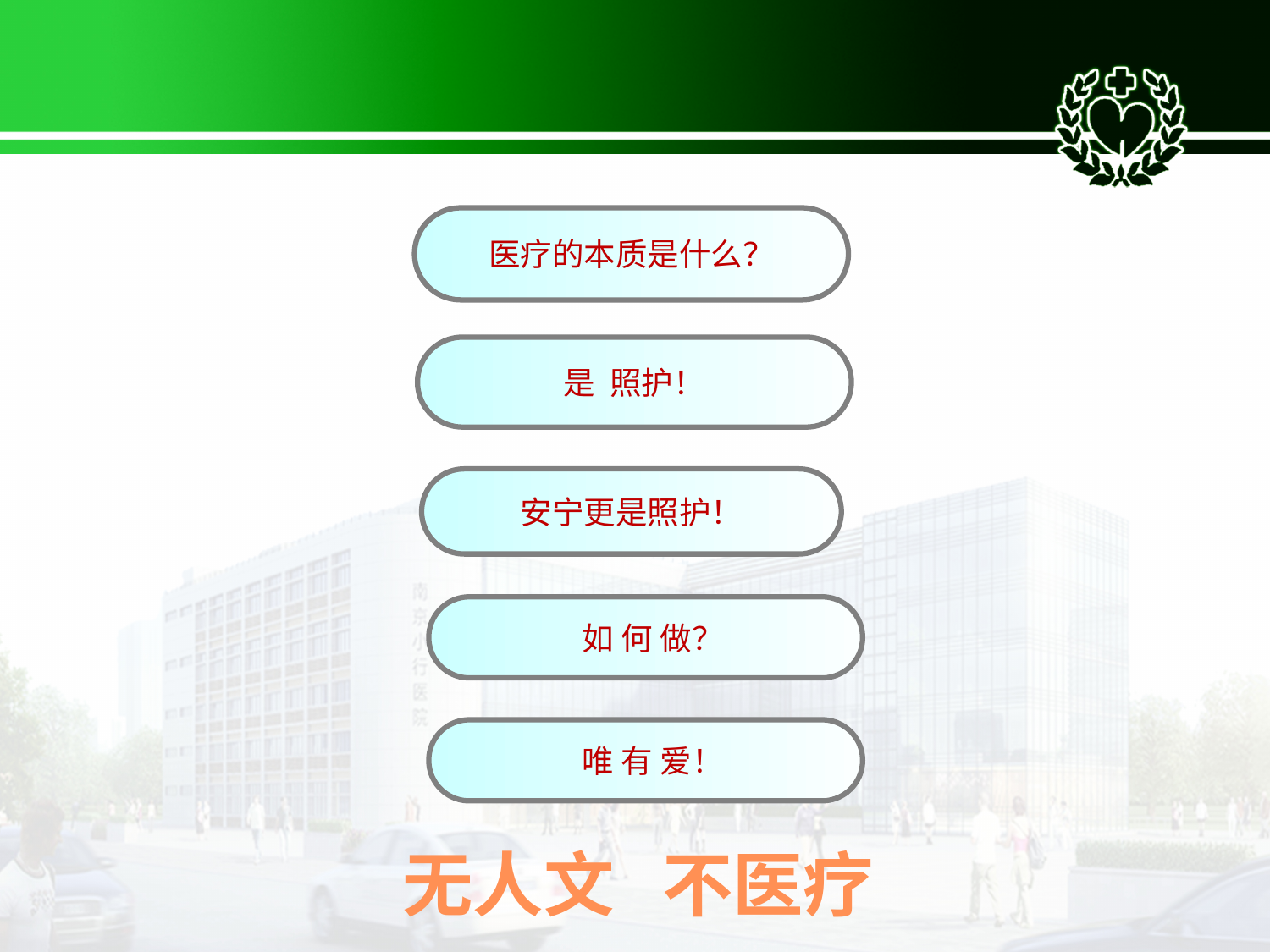

医疗的本质是什么？
是  照护！
安宁更是照护！
    如 何 做？
 唯 有 爱！
无人文   不医疗